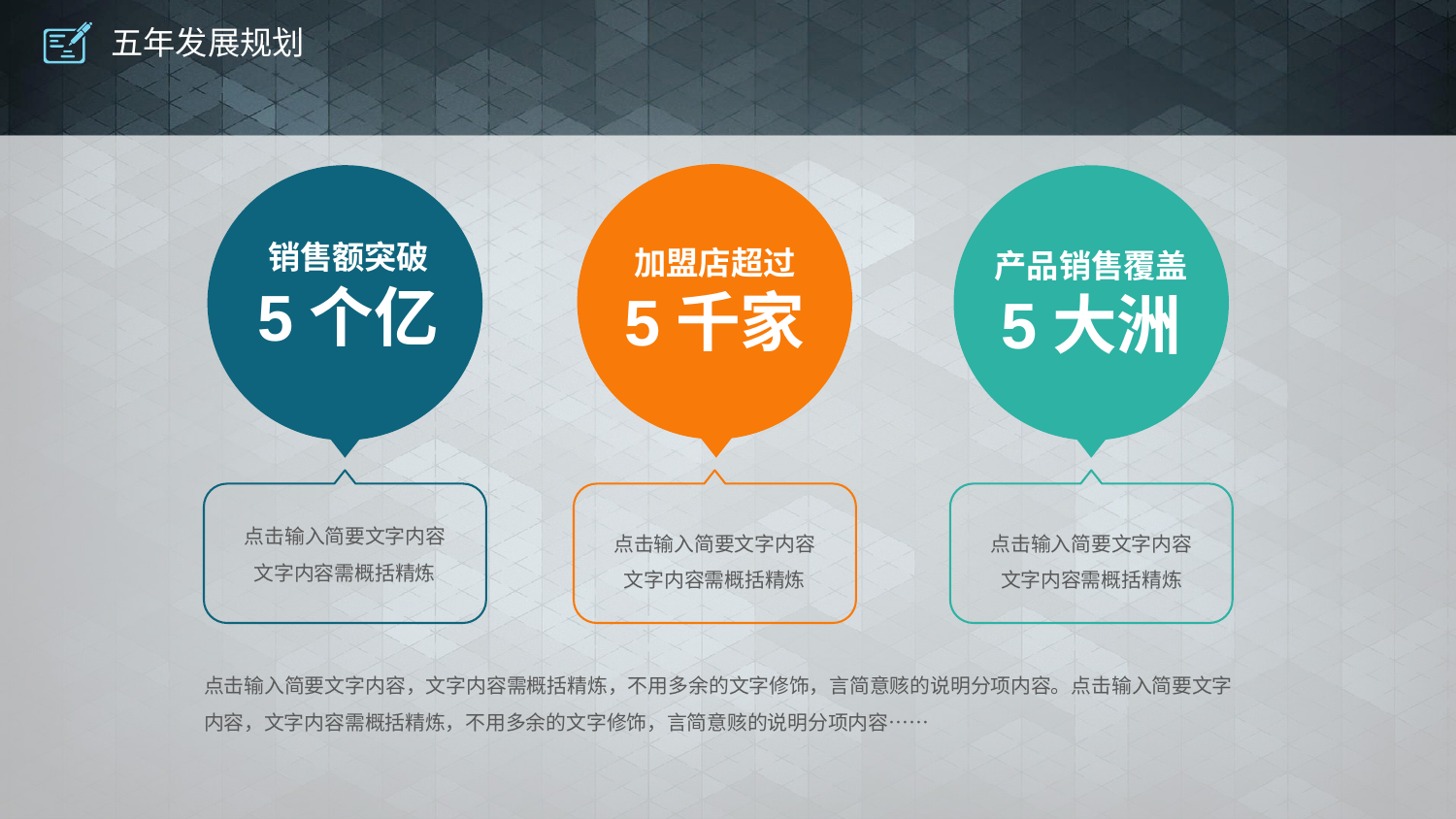

# 五年发展规划

加盟店超过
5千家

销售额突破
5个亿

产品销售覆盖
5大洲

点击输入简要文字内容
文字内容需概括精炼
点击输入简要文字内容
文字内容需概括精炼
点击输入简要文字内容
文字内容需概括精炼
点击输入简要文字内容，文字内容需概括精炼，不用多余的文字修饰，言简意赅的说明分项内容。点击输入简要文字内容，文字内容需概括精炼，不用多余的文字修饰，言简意赅的说明分项内容……